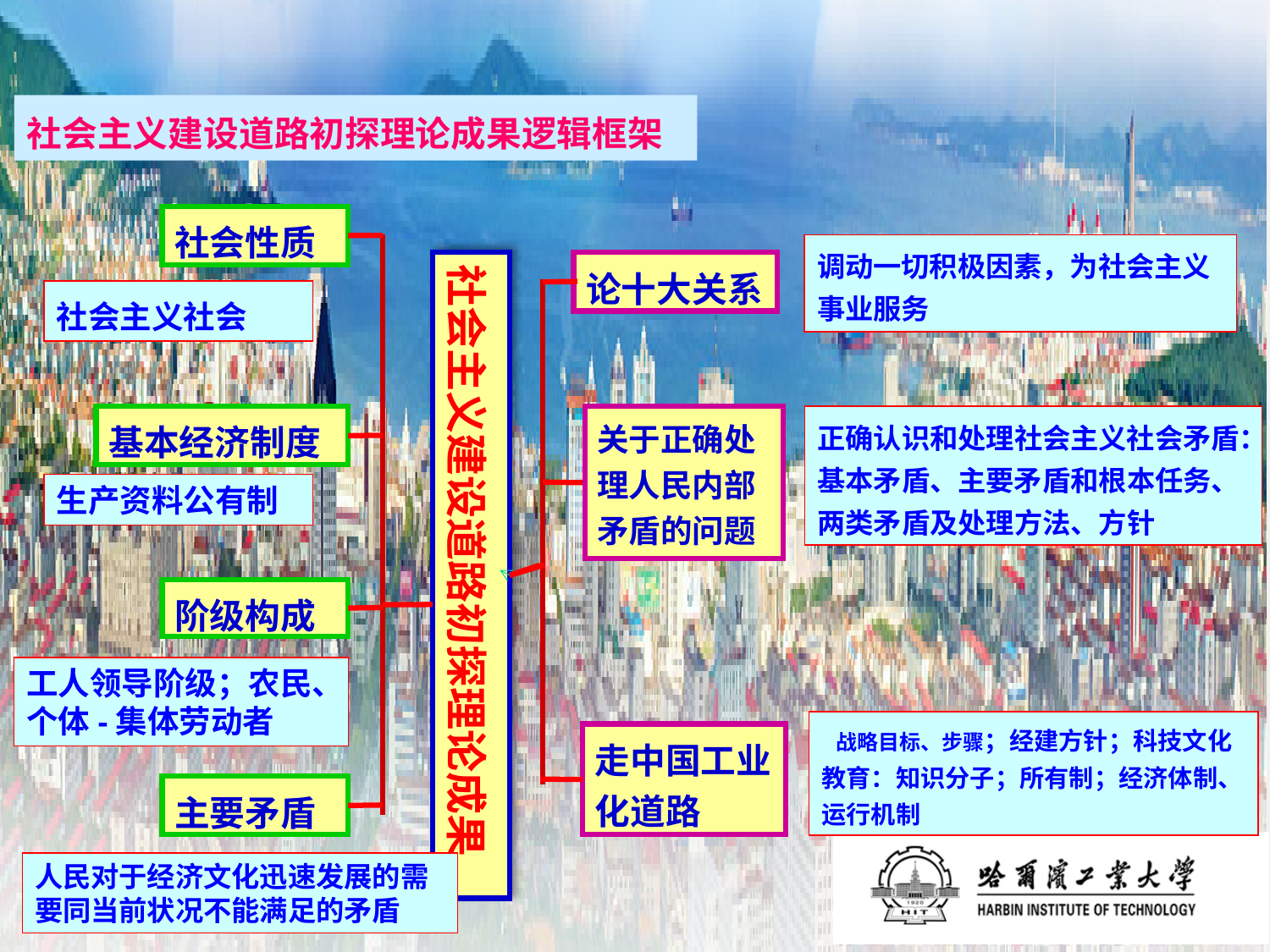

社会主义建设道路初探理论成果逻辑框架
社会性质
调动一切积极因素，为社会主义事业服务
论十大关系
社会主义建设道路初探理论成果
社会主义社会
正确认识和处理社会主义社会矛盾：基本矛盾、主要矛盾和根本任务、两类矛盾及处理方法、方针
关于正确处理人民内部矛盾的问题
基本经济制度
生产资料公有制
阶级构成
工人领导阶级；农民、个体-集体劳动者
  战略目标、步骤；经建方针；科技文化教育：知识分子；所有制；经济体制、运行机制
走中国工业化道路
主要矛盾
人民对于经济文化迅速发展的需要同当前状况不能满足的矛盾